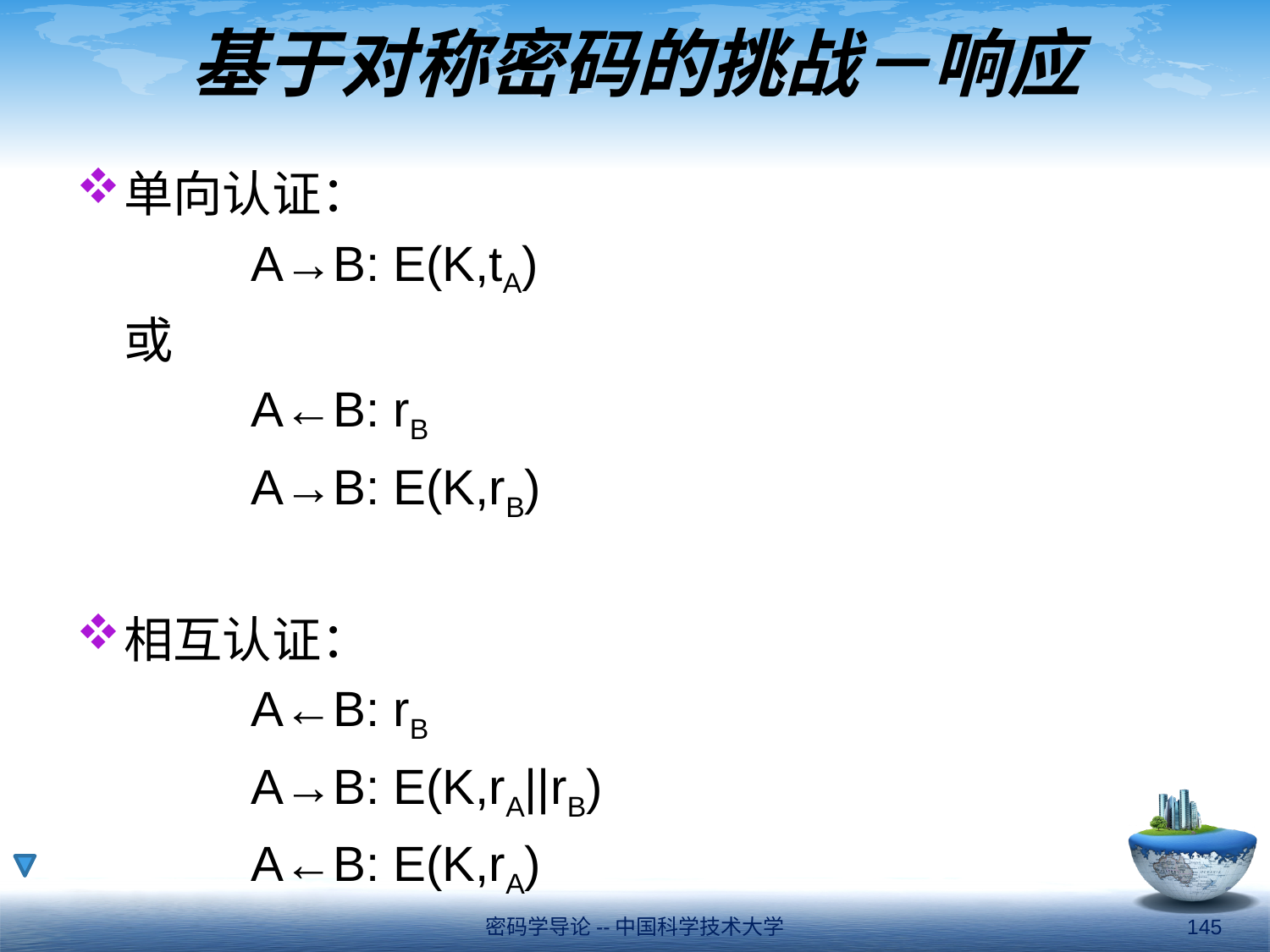

# 基于对称密码的挑战－响应
单向认证：
		A→B: E(K,tA)
	或
		A←B: rB
		A→B: E(K,rB)

相互认证：
		A←B: rB
		A→B: E(K,rA||rB)
		A←B: E(K,rA)

密码学导论--中国科学技术大学
145